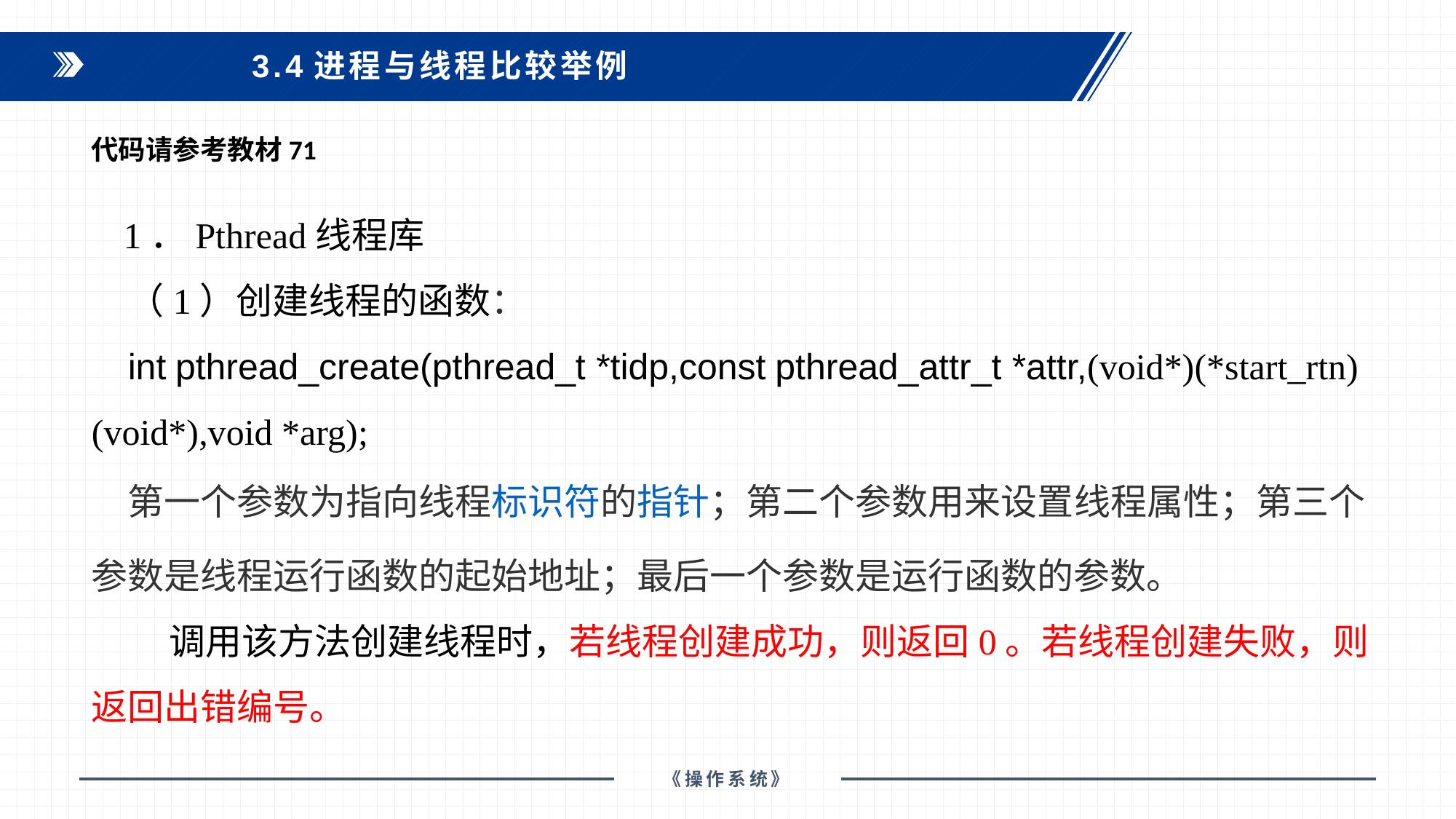

3.4进程与线程比较举例

代码请参考教材71
1．Pthread线程库
（1）创建线程的函数：
int pthread_create(pthread_t *tidp,const pthread_attr_t *attr,(void*)(*start_rtn)(void*),void *arg);
第一个参数为指向线程标识符的指针；第二个参数用来设置线程属性；第三个参数是线程运行函数的起始地址；最后一个参数是运行函数的参数。
    调用该方法创建线程时，若线程创建成功，则返回0。若线程创建失败，则返回出错编号。